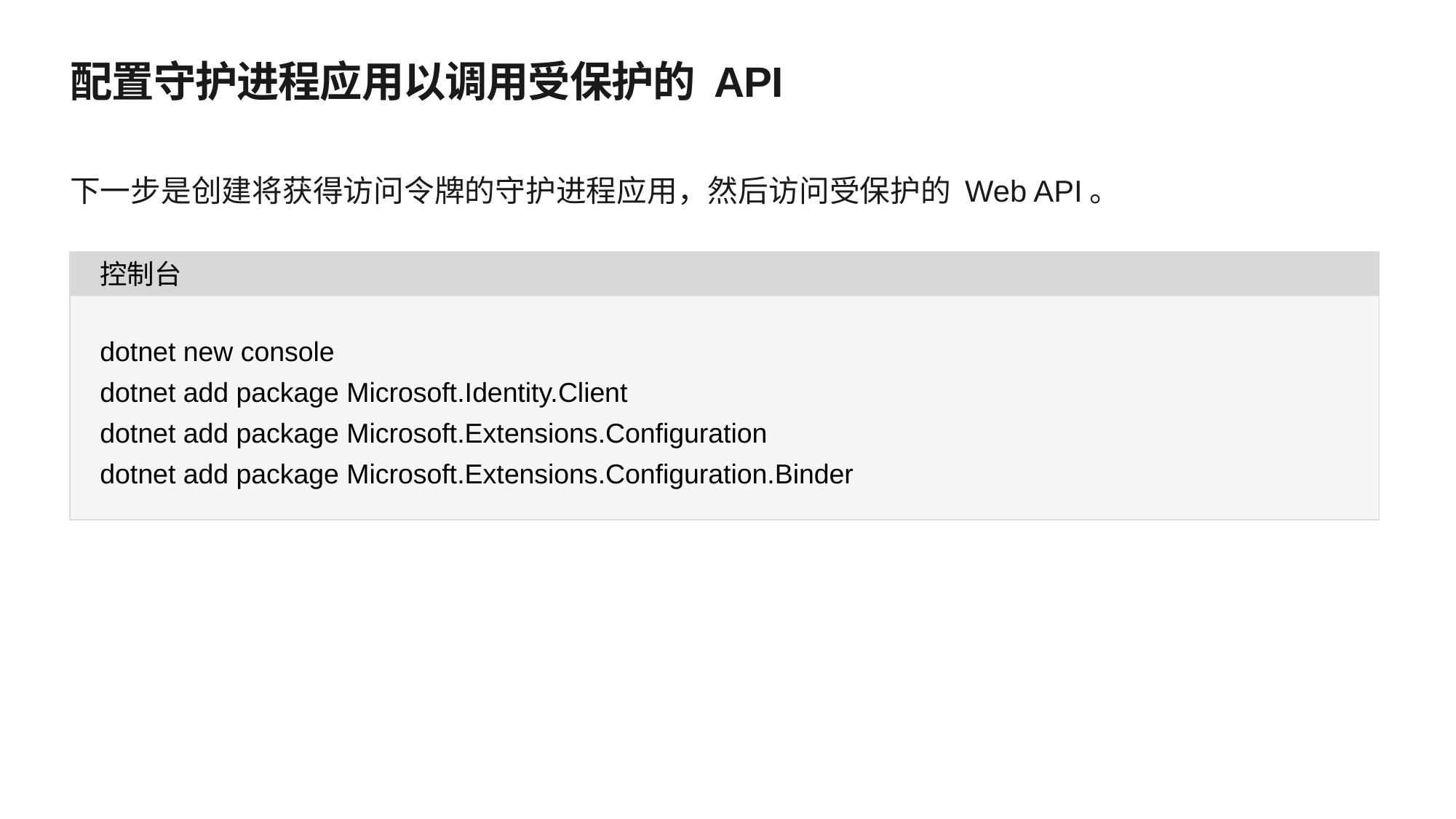

# 配置守护进程应用以调用受保护的 API
下一步是创建将获得访问令牌的守护进程应用，然后访问受保护的 Web API。
控制台
dotnet new console
dotnet add package Microsoft.Identity.Client
dotnet add package Microsoft.Extensions.Configuration
dotnet add package Microsoft.Extensions.Configuration.Binder